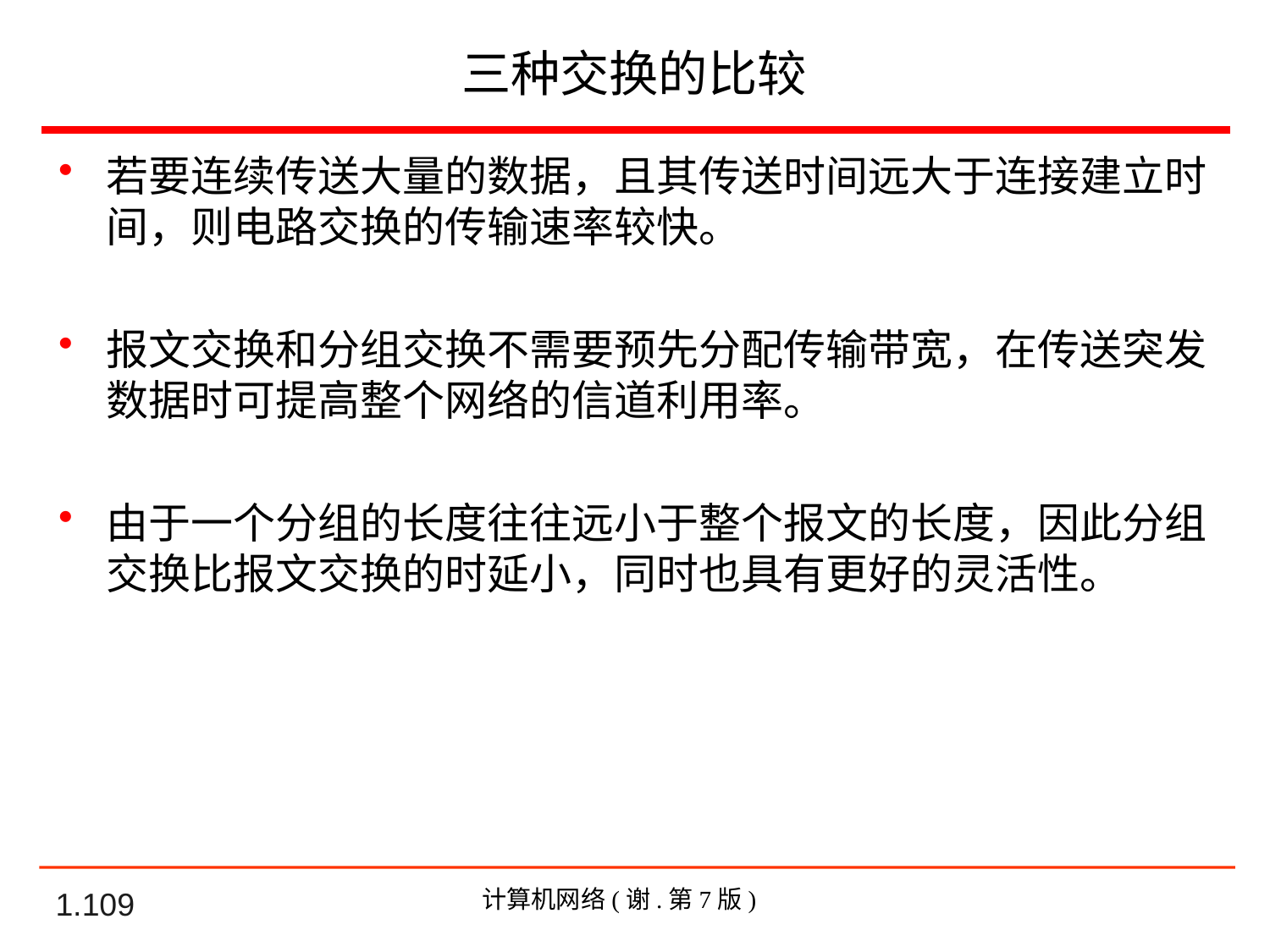

# 三种交换的比较
若要连续传送大量的数据，且其传送时间远大于连接建立时间，则电路交换的传输速率较快。

报文交换和分组交换不需要预先分配传输带宽，在传送突发数据时可提高整个网络的信道利用率。

由于一个分组的长度往往远小于整个报文的长度，因此分组交换比报文交换的时延小，同时也具有更好的灵活性。